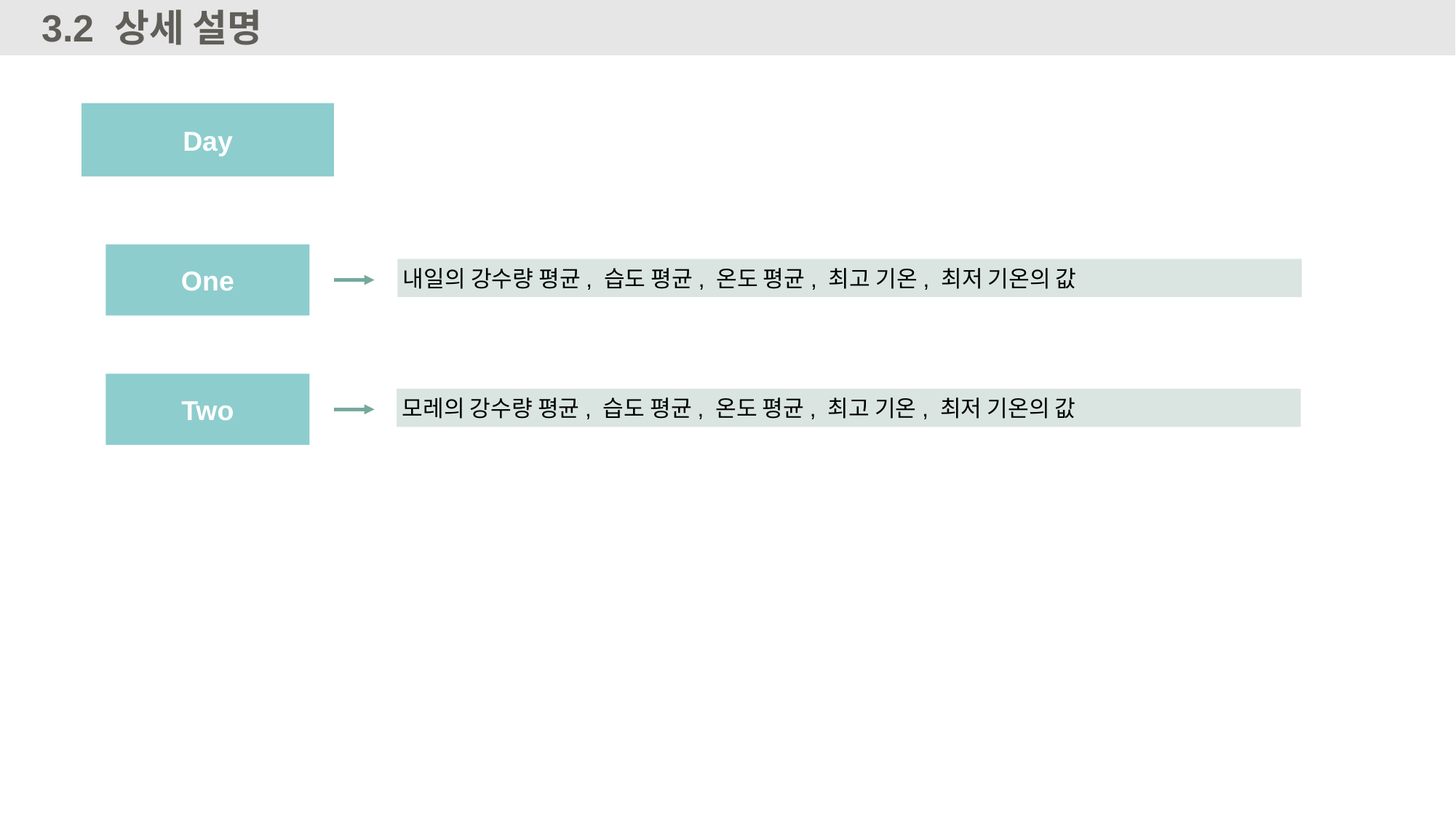

3.2
상세 설명

Day

One
내일의 강수량 평균, 습도 평균, 온도 평균, 최고 기온, 최저 기온의 값

Two
모레의 강수량 평균, 습도 평균, 온도 평균, 최고 기온, 최저 기온의 값